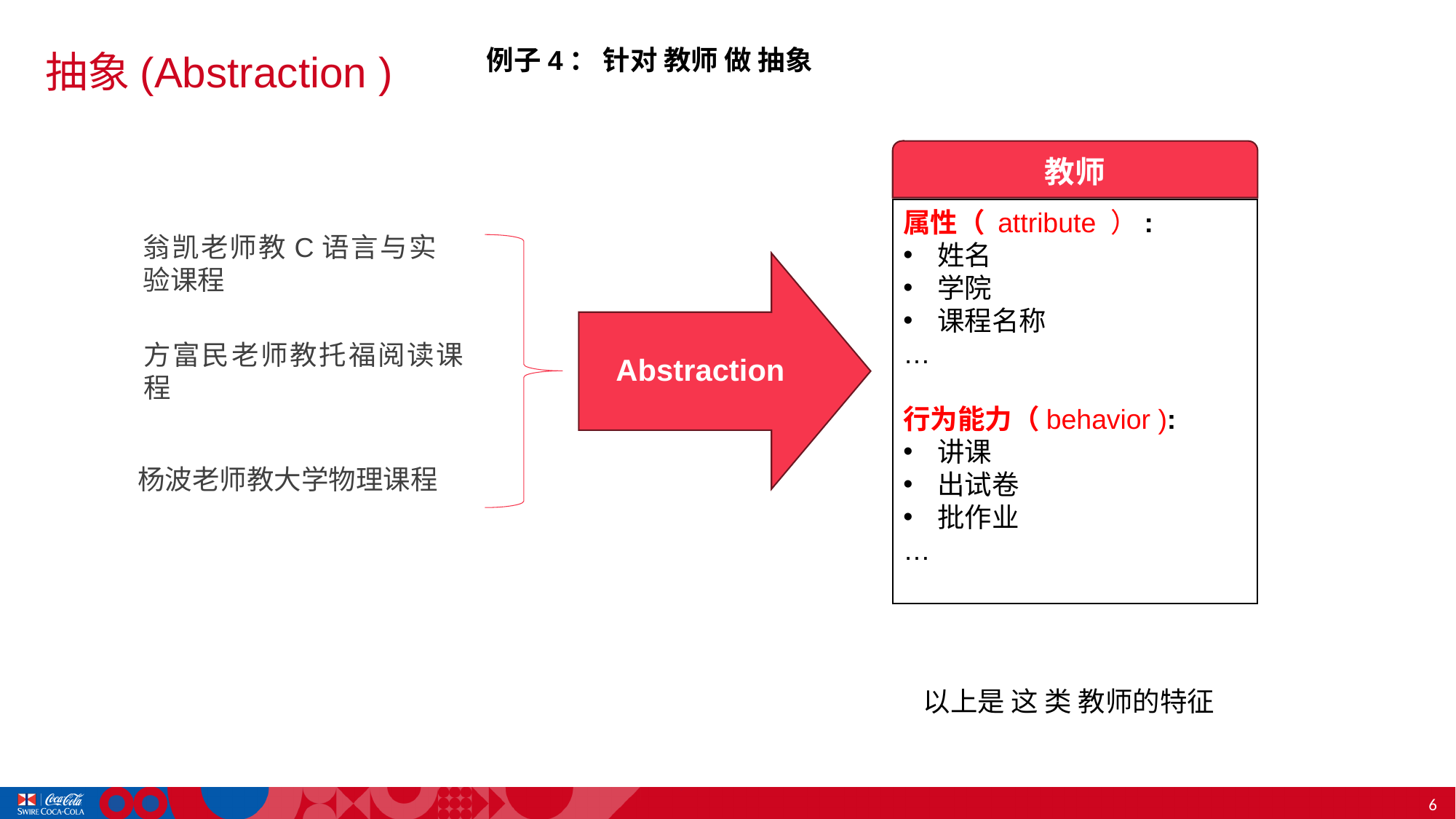

# 抽象(Abstraction )
例子4： 针对 教师 做 抽象
教师
属性（ attribute ）:
姓名
学院
课程名称
…

行为能力（behavior ):
讲课
出试卷
批作业
…

翁凯老师教C语言与实验课程

方富民老师教托福阅读课程
Abstraction
杨波老师教大学物理课程

以上是 这 类 教师的特征
6